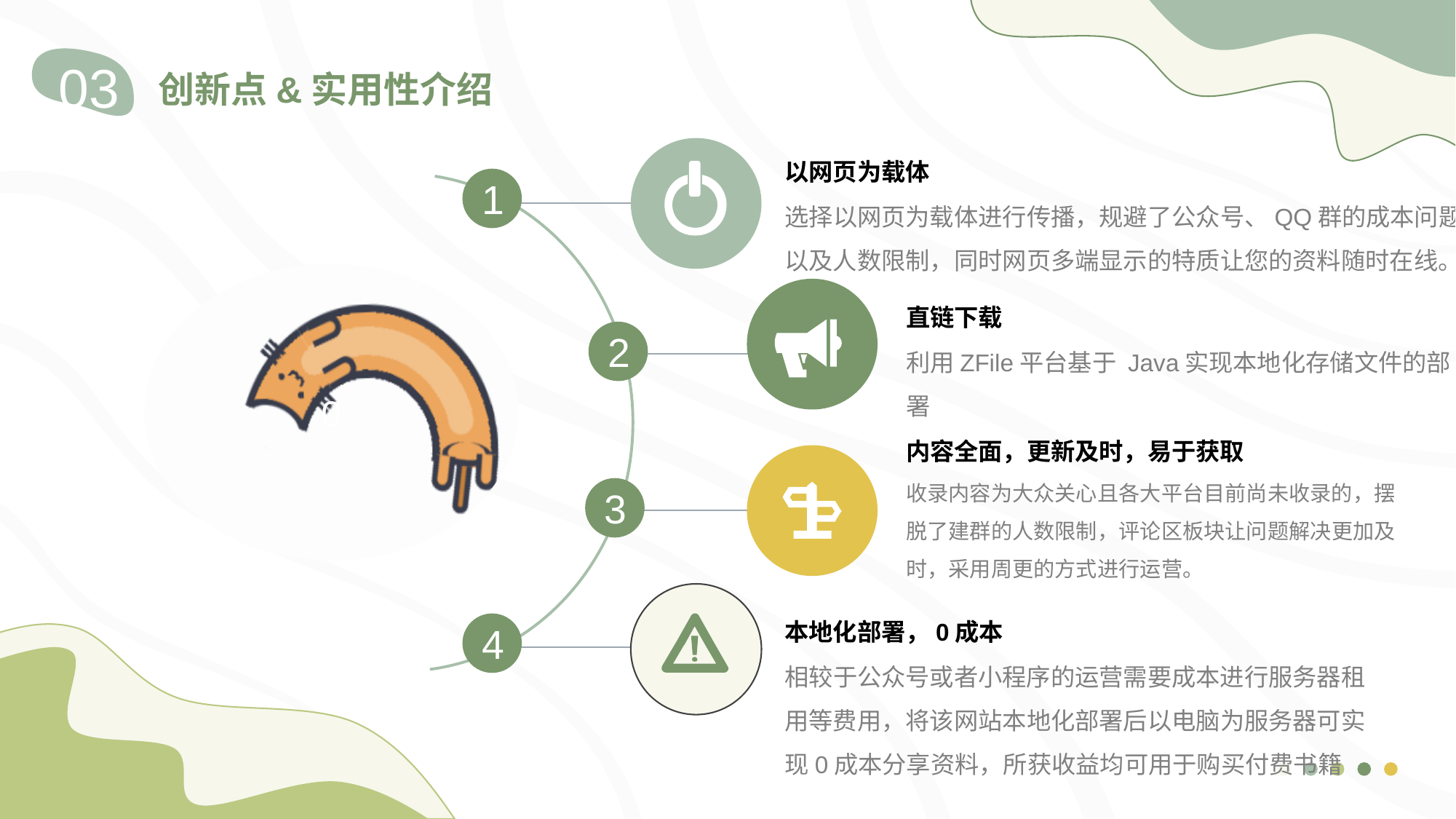

03
创新点&实用性介绍

以网页为载体
选择以网页为载体进行传播，规避了公众号、QQ群的成本问题以及人数限制，同时网页多端显示的特质让您的资料随时在线。
1

0

直链下载
利用ZFile平台基于 Java实现本地化存储文件的部署
2
内容全面，更新及时，易于获取
收录内容为大众关心且各大平台目前尚未收录的，摆脱了建群的人数限制，评论区板块让问题解决更加及时，采用周更的方式进行运营。

3

本地化部署，0成本
相较于公众号或者小程序的运营需要成本进行服务器租用等费用，将该网站本地化部署后以电脑为服务器可实现0成本分享资料，所获收益均可用于购买付费书籍
4